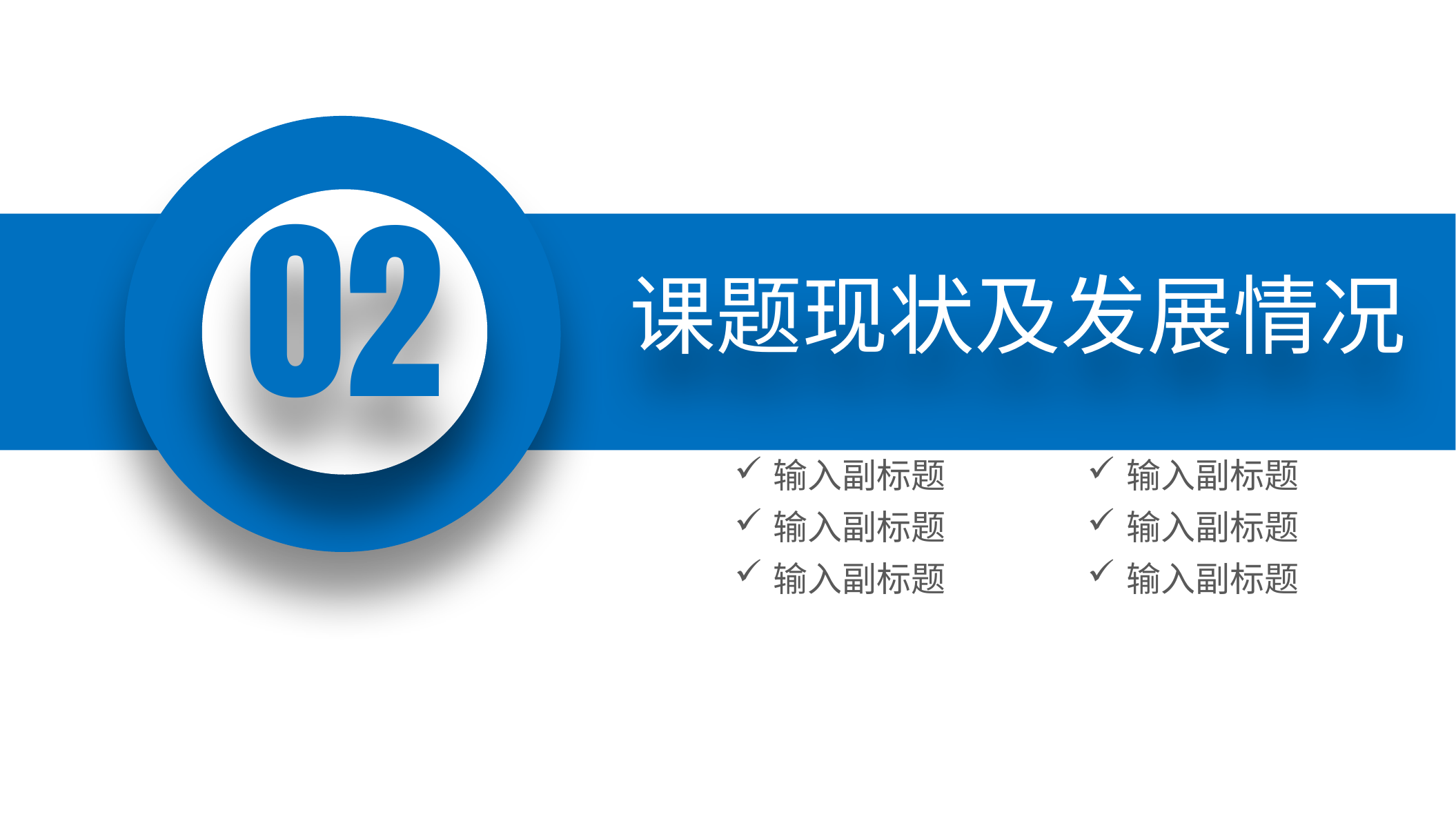

课题现状及发展情况
02
输入副标题
输入副标题
输入副标题

输入副标题
输入副标题
输入副标题